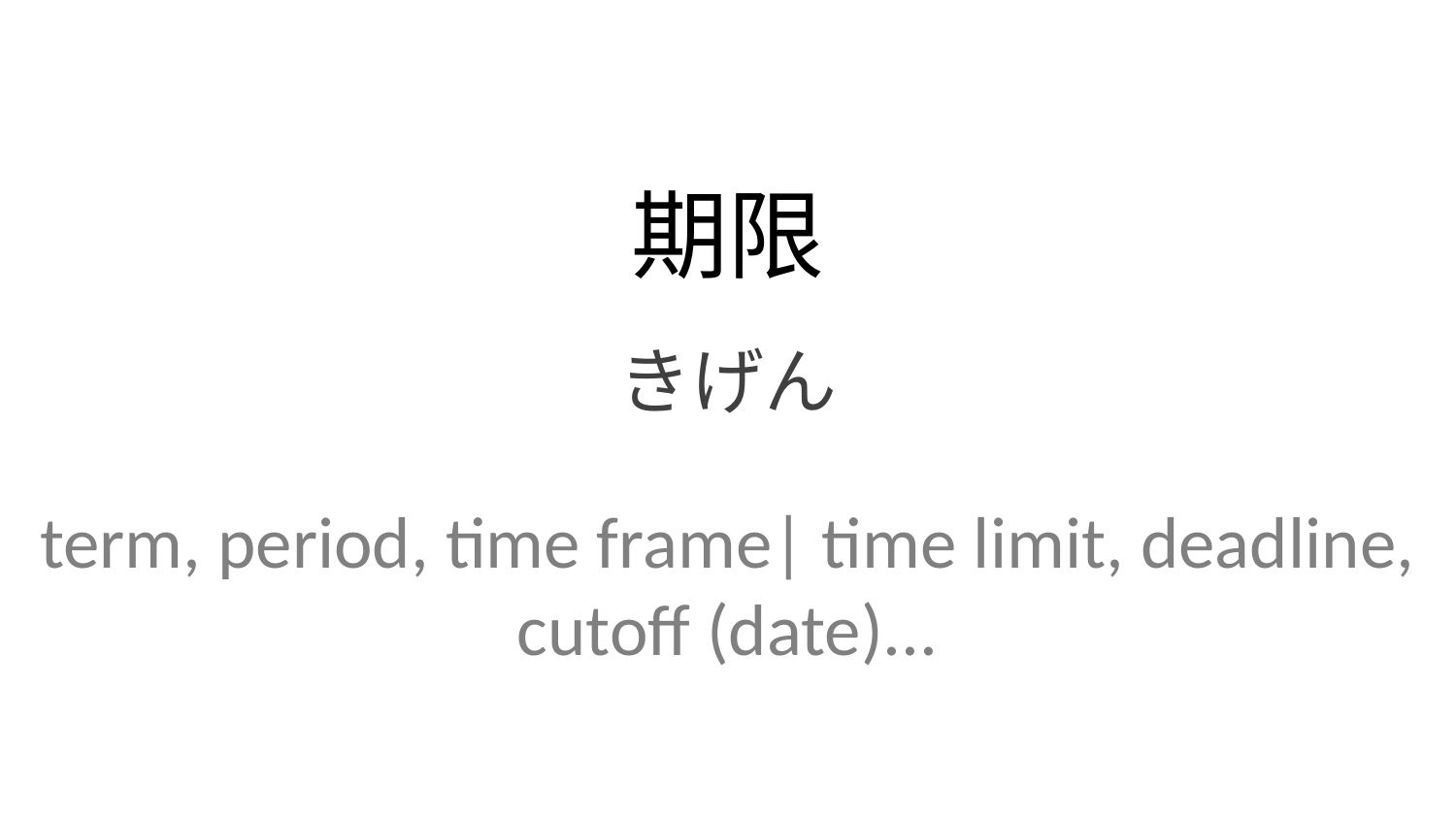

期限

きげん
term, period, time frame| time limit, deadline, cutoff (date)...